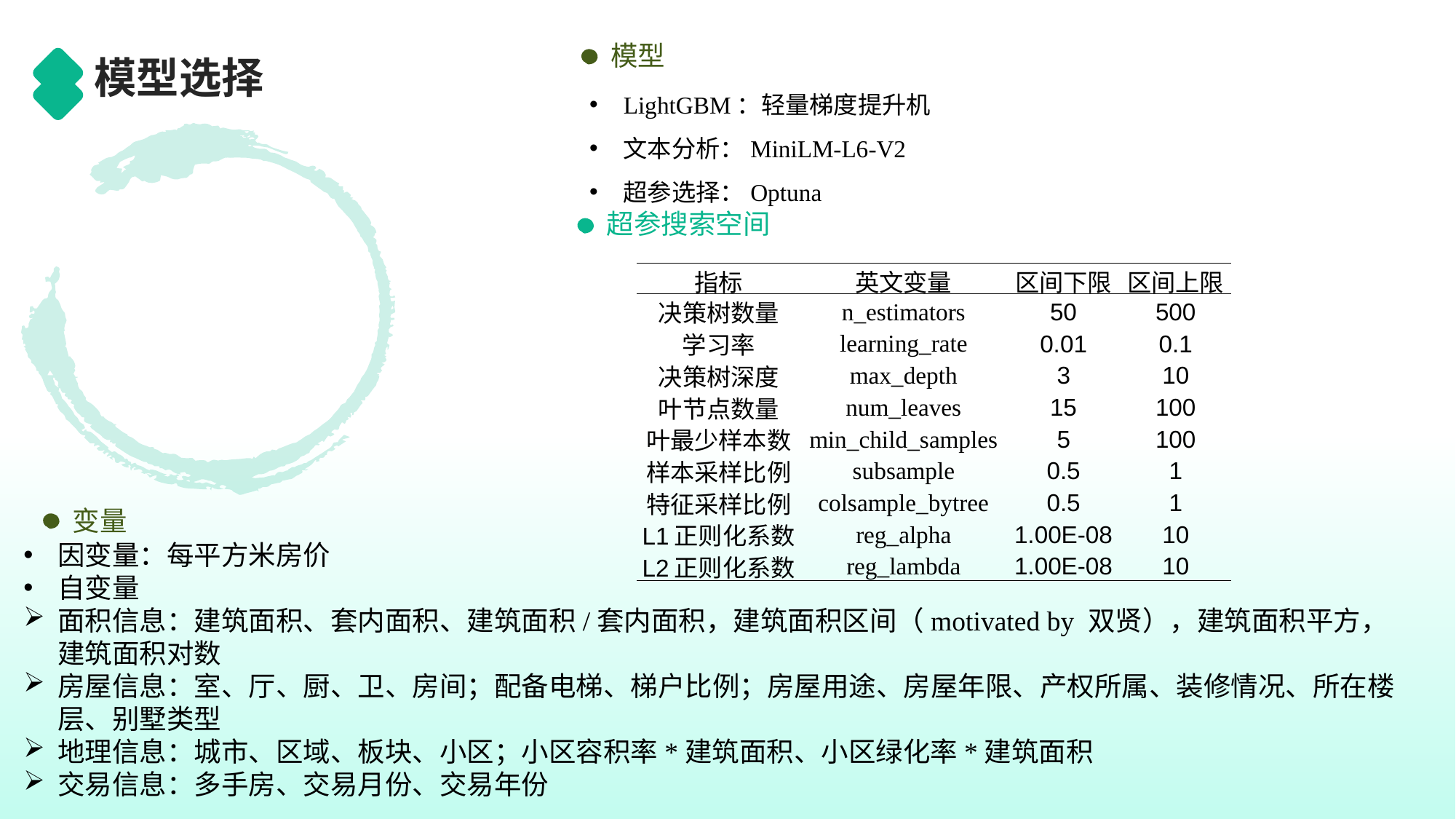

模型
模型选择

LightGBM：轻量梯度提升机
文本分析：MiniLM-L6-V2
超参选择：Optuna

超参搜索空间

| 指标 | 英文变量 | 区间下限 | 区间上限 |
| --- | --- | --- | --- |
| 决策树数量 | n\_estimators | 50 | 500 |
| 学习率 | learning\_rate | 0.01 | 0.1 |
| 决策树深度 | max\_depth | 3 | 10 |
| 叶节点数量 | num\_leaves | 15 | 100 |
| 叶最少样本数 | min\_child\_samples | 5 | 100 |
| 样本采样比例 | subsample | 0.5 | 1 |
| 特征采样比例 | colsample\_bytree | 0.5 | 1 |
| L1正则化系数 | reg\_alpha | 1.00E-08 | 10 |
| L2正则化系数 | reg\_lambda | 1.00E-08 | 10 |
变量

因变量：每平方米房价
自变量
面积信息：建筑面积、套内面积、建筑面积/套内面积，建筑面积区间（motivated by 双贤），建筑面积平方，建筑面积对数
房屋信息：室、厅、厨、卫、房间；配备电梯、梯户比例；房屋用途、房屋年限、产权所属、装修情况、所在楼层、别墅类型
地理信息：城市、区域、板块、小区；小区容积率*建筑面积、小区绿化率*建筑面积
交易信息：多手房、交易月份、交易年份